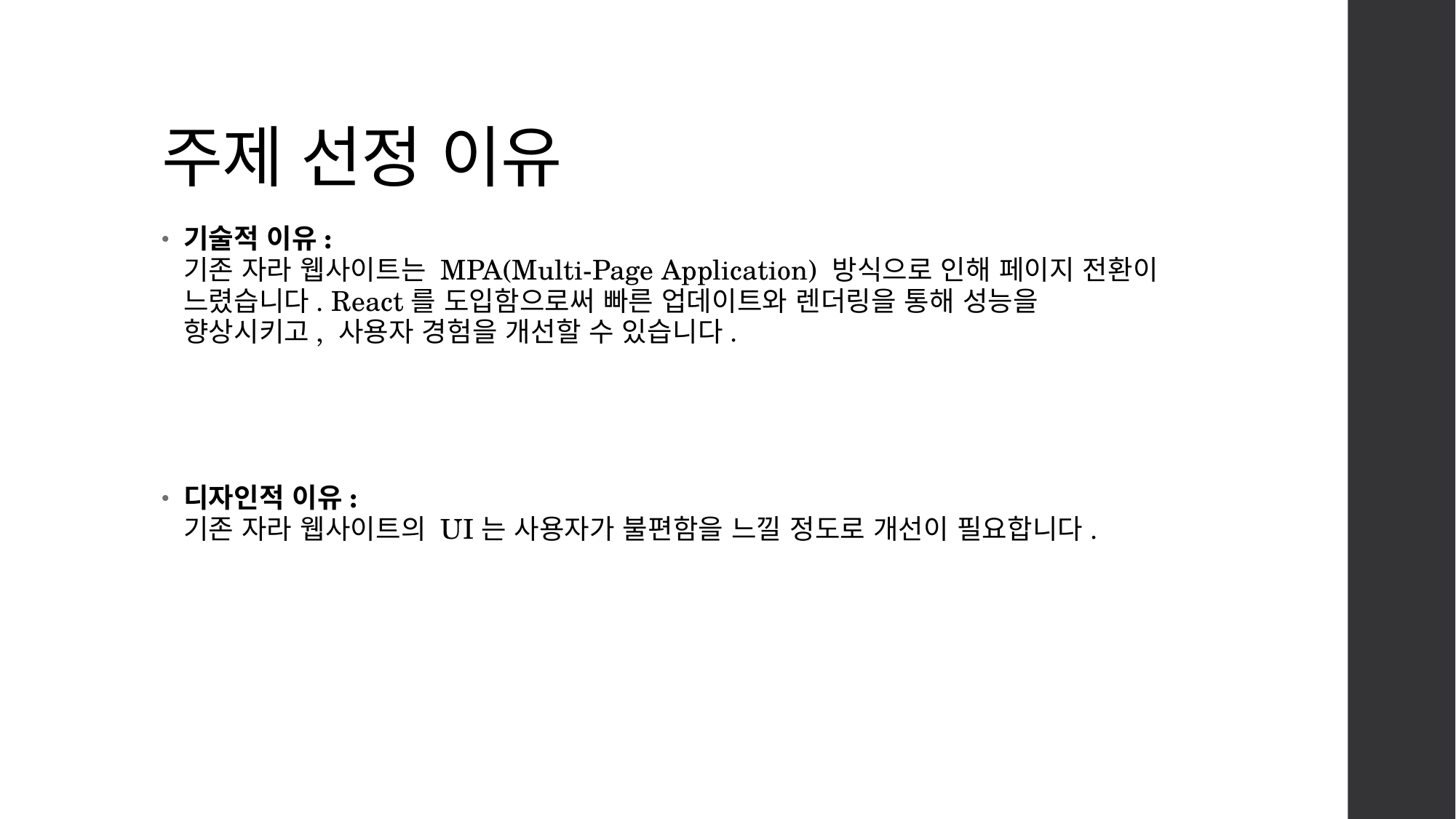

# 주제 선정 이유
기술적 이유:
기존 자라 웹사이트는 MPA(Multi-Page Application) 방식으로 인해 페이지 전환이 느렸습니다. React를 도입함으로써 빠른 업데이트와 렌더링을 통해 성능을 향상시키고, 사용자 경험을 개선할 수 있습니다.

디자인적 이유:
기존 자라 웹사이트의 UI는 사용자가 불편함을 느낄 정도로 개선이 필요합니다.